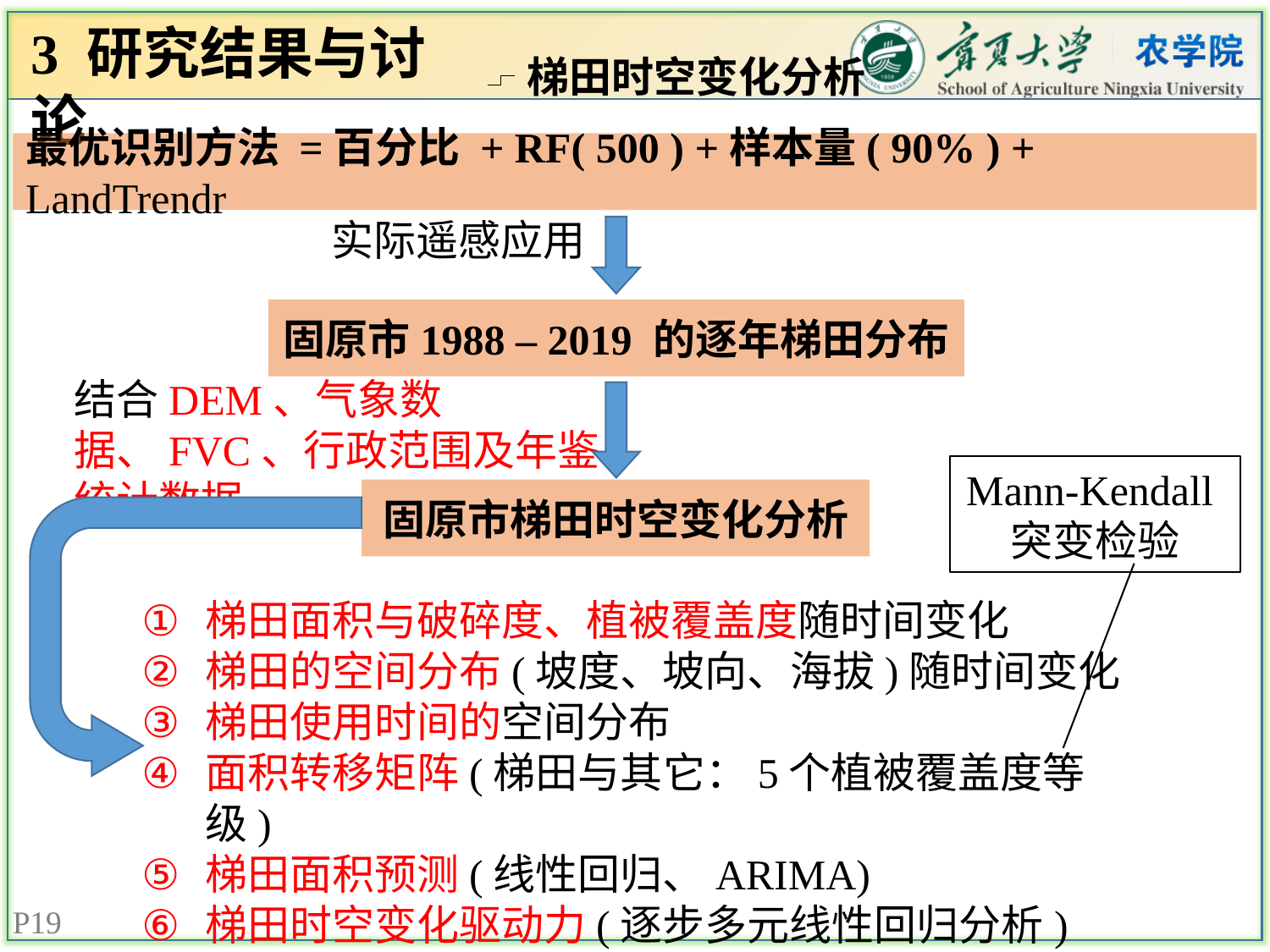

3 研究结果与讨论
梯田时空变化分析
最优识别方法 =百分比 + RF( 500 ) +样本量( 90% ) + LandTrendr
实际遥感应用

固原市1988 – 2019 的逐年梯田分布
结合DEM、气象数据、FVC、行政范围及年鉴统计数据

Mann-Kendall突变检验

固原市梯田时空变化分析
梯田面积与破碎度、植被覆盖度随时间变化
梯田的空间分布(坡度、坡向、海拔)随时间变化
梯田使用时间的空间分布
面积转移矩阵(梯田与其它：5个植被覆盖度等级)
梯田面积预测(线性回归、ARIMA)
梯田时空变化驱动力(逐步多元线性回归分析)
19